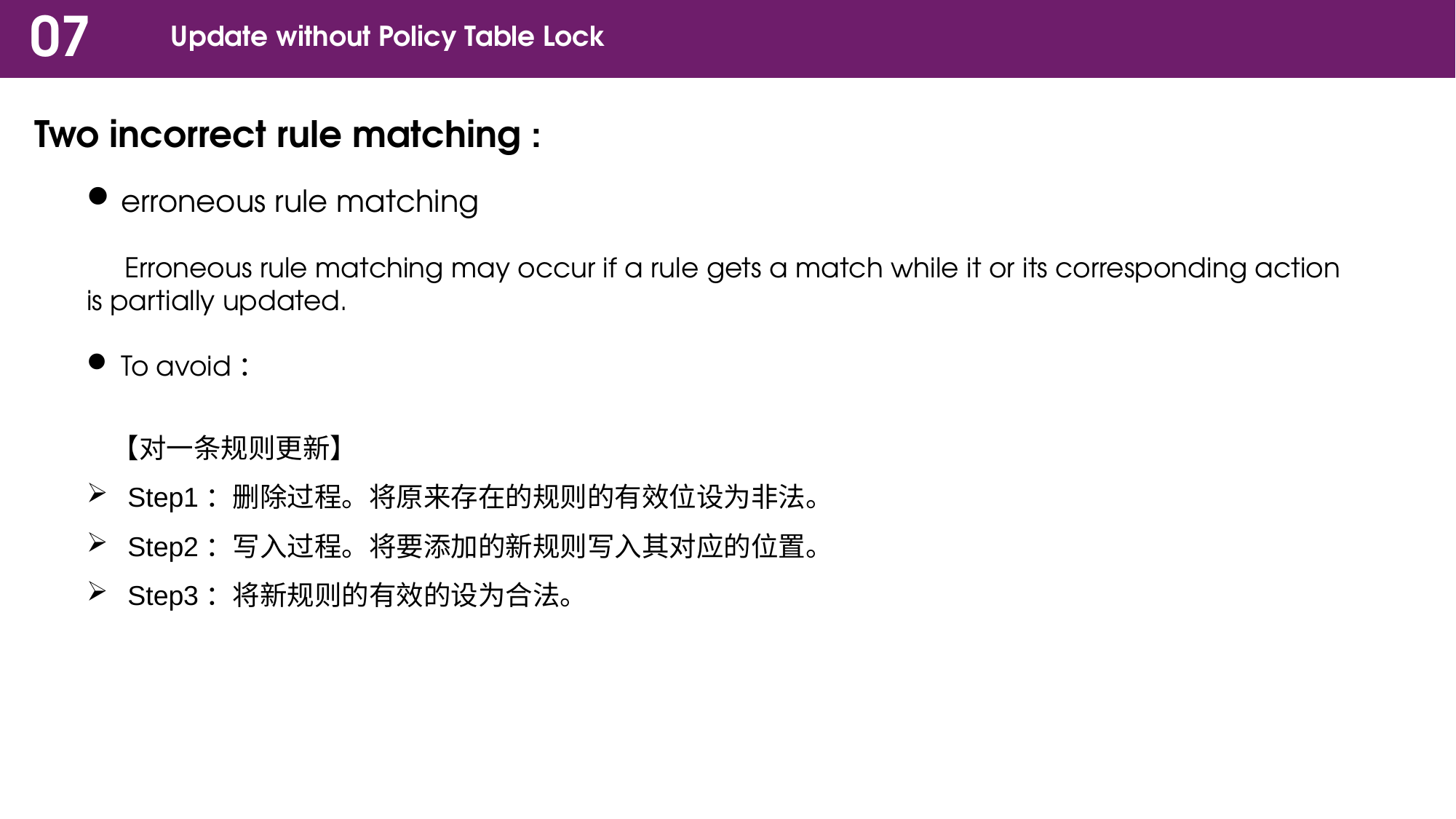

07
 Update without Policy Table Lock
Two incorrect rule matching :
erroneous rule matching

     Erroneous rule matching may occur if a rule gets a match while it or its corresponding action is partially updated.

To avoid：

   【对一条规则更新】
Step1：删除过程。将原来存在的规则的有效位设为非法。
Step2：写入过程。将要添加的新规则写入其对应的位置。
Step3：将新规则的有效的设为合法。